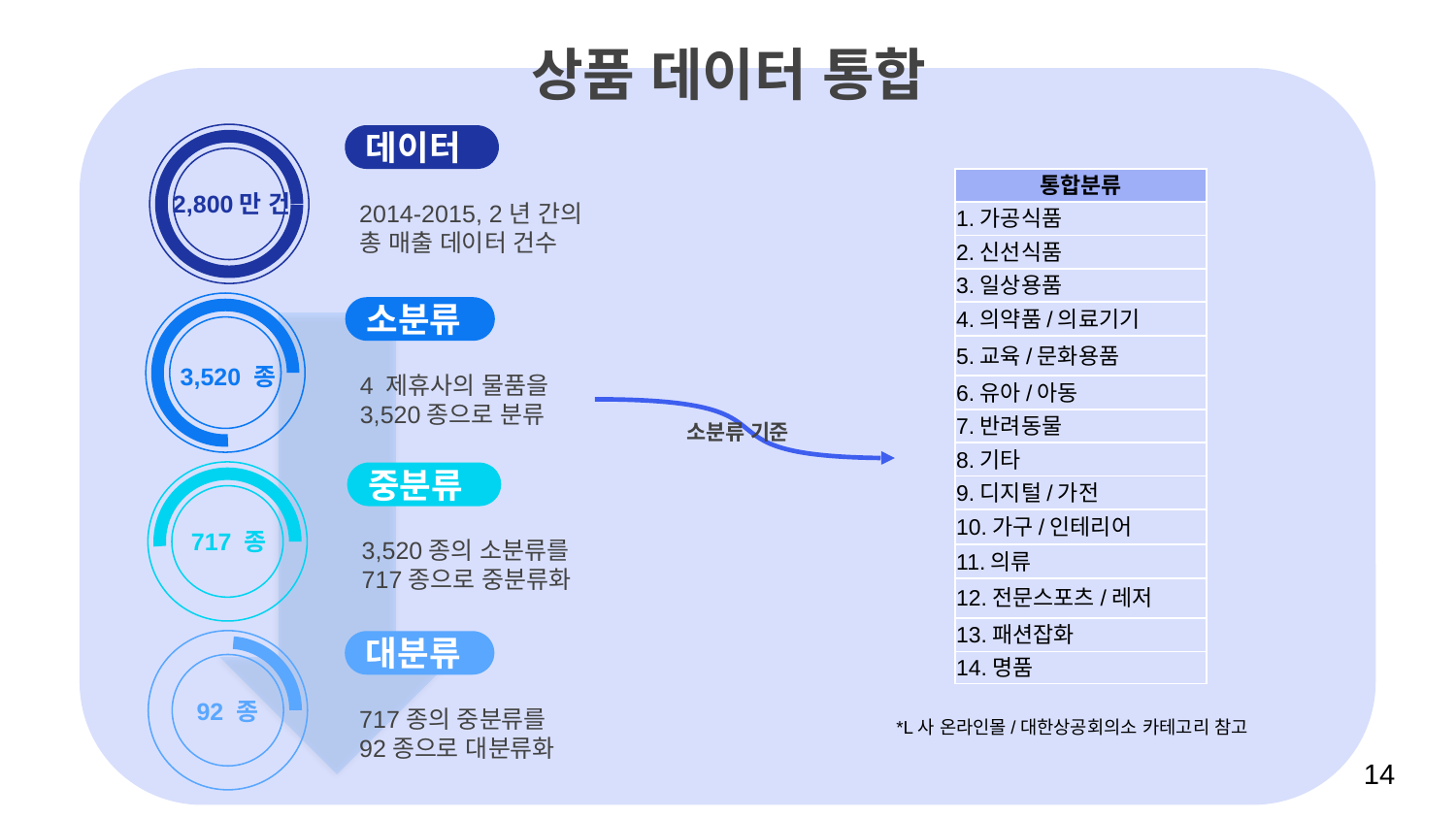

상품 데이터 통합

데이터
2014-2015, 2년 간의
총 매출 데이터 건수
2,800만 건
| 통합분류 |
| --- |
| 1.가공식품 |
| 2.신선식품 |
| 3.일상용품 |
| 4.의약품/의료기기 |
| 5.교육/문화용품 |
| 6.유아/아동 |
| 7.반려동물 |
| 8.기타 |
| 9.디지털/가전 |
| 10.가구/인테리어 |
| 11.의류 |
| 12.전문스포츠/레저 |
| 13.패션잡화 |
| 14.명품 |

소분류
4 제휴사의 물품을
3,520종으로 분류
3,520 종

중분류
3,520종의 소분류를
717종으로 중분류화
717 종

대분류
717종의 중분류를
92종으로 대분류화
92 종

소분류 기준
*L사 온라인몰/대한상공회의소 카테고리 참고
14